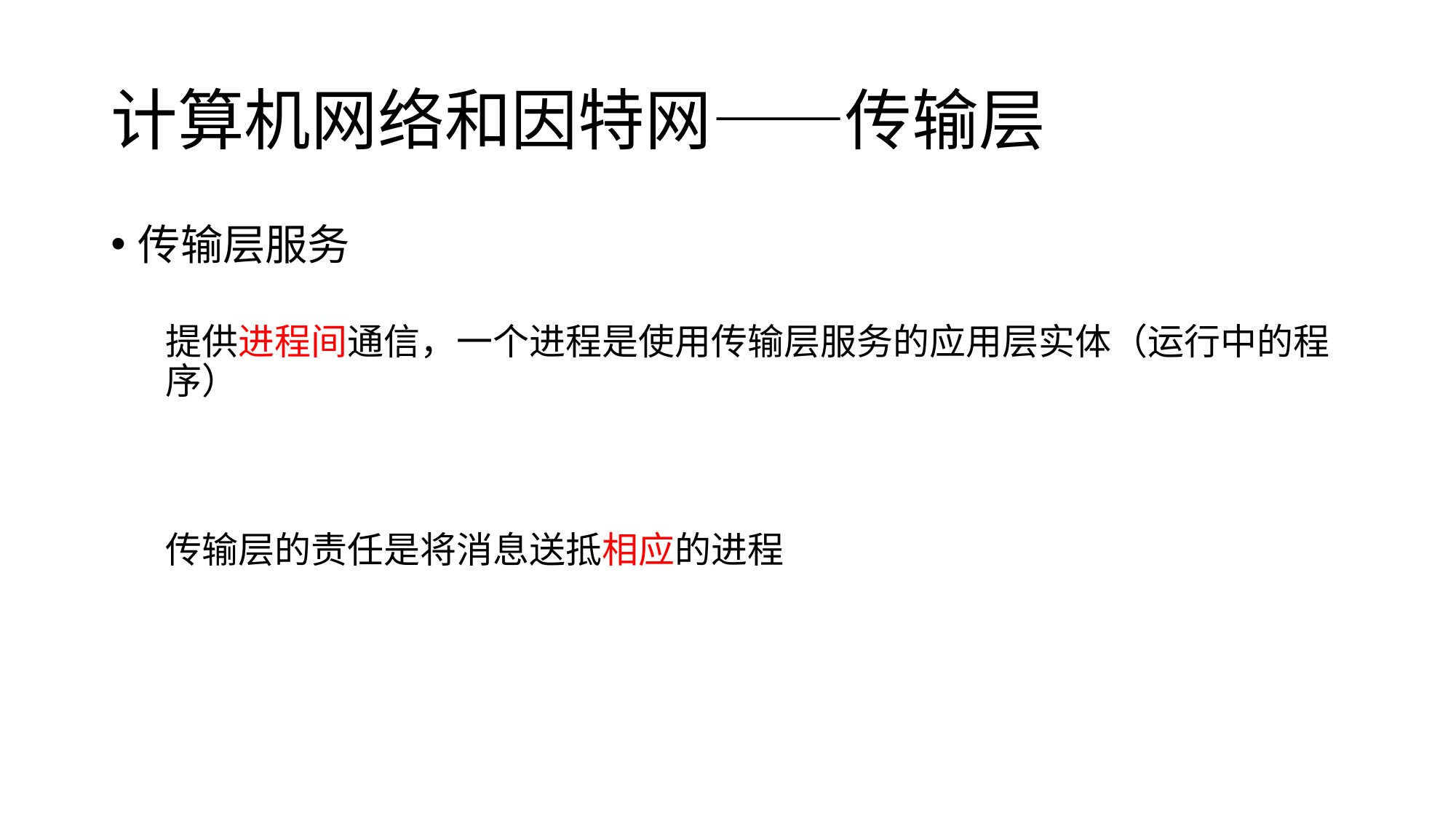

# 计算机网络和因特网——传输层
传输层服务

提供进程间通信，一个进程是使用传输层服务的应用层实体（运行中的程序）

传输层的责任是将消息送抵相应的进程